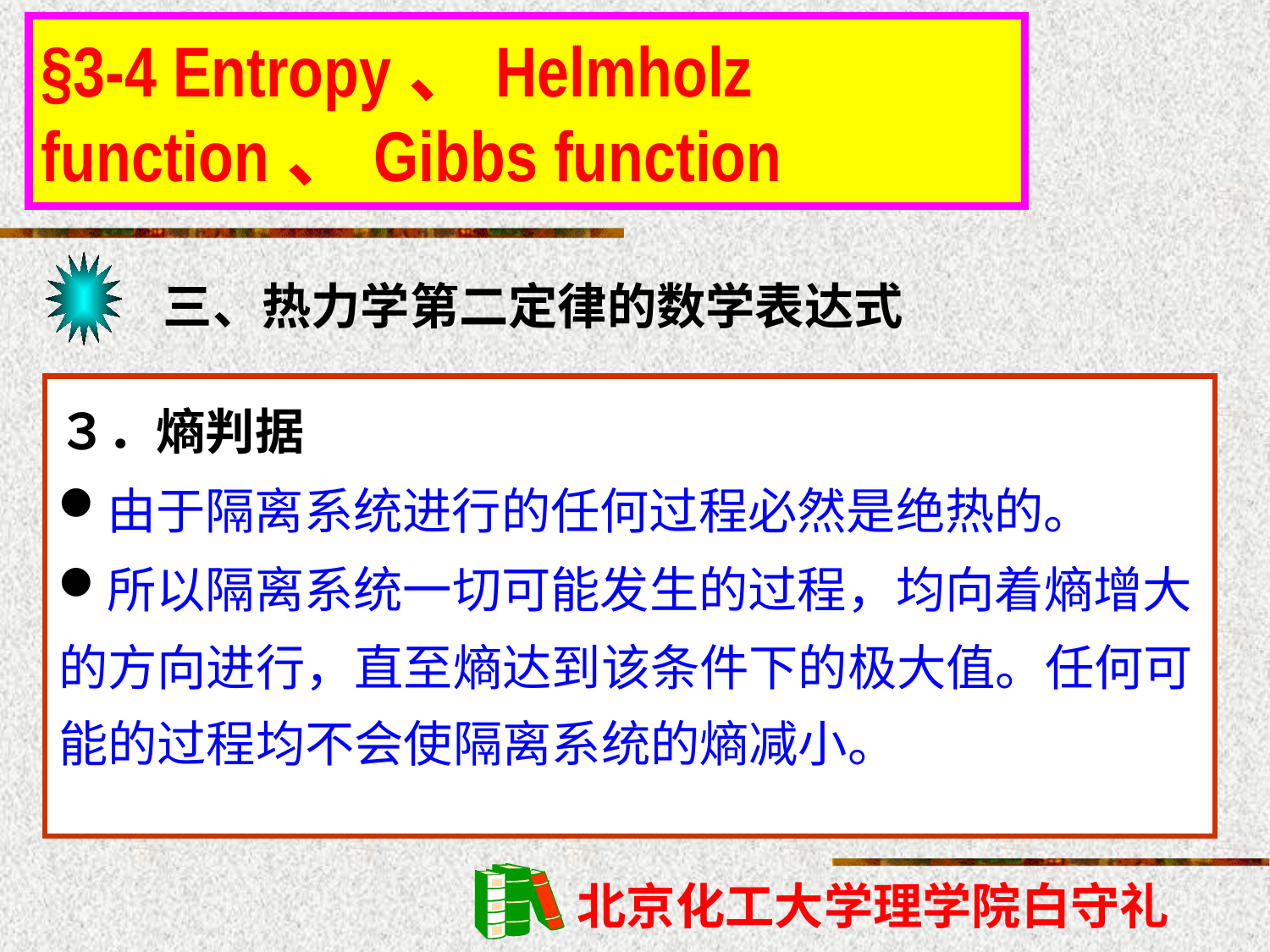

§3-4 Entropy、Helmholz function、Gibbs function

三、热力学第二定律的数学表达式
３．熵判据
由于隔离系统进行的任何过程必然是绝热的。
所以隔离系统一切可能发生的过程，均向着熵增大的方向进行，直至熵达到该条件下的极大值。任何可能的过程均不会使隔离系统的熵减小。